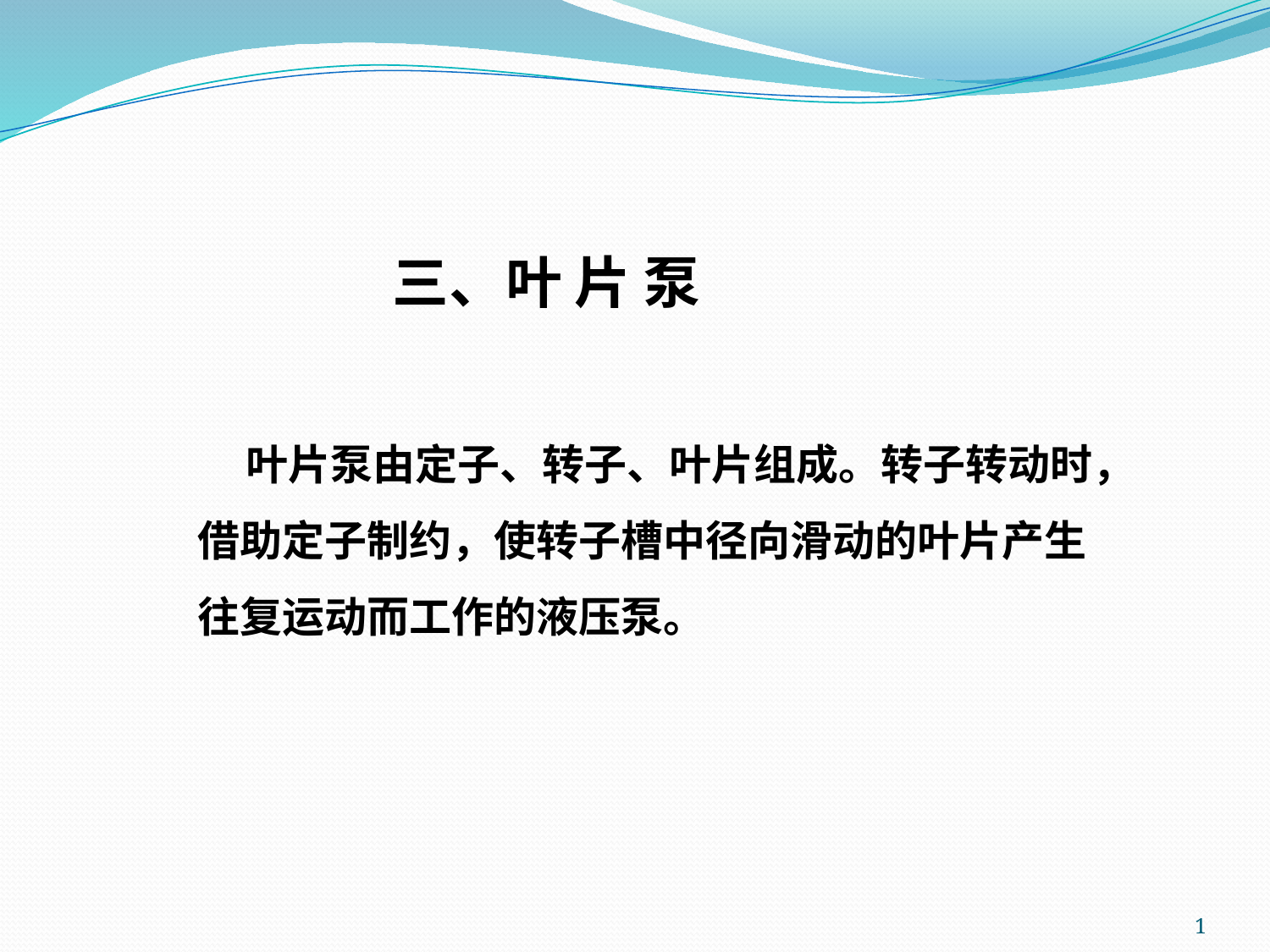

# 三、叶 片 泵
    叶片泵由定子、转子、叶片组成。转子转动时，借助定子制约，使转子槽中径向滑动的叶片产生往复运动而工作的液压泵。
1